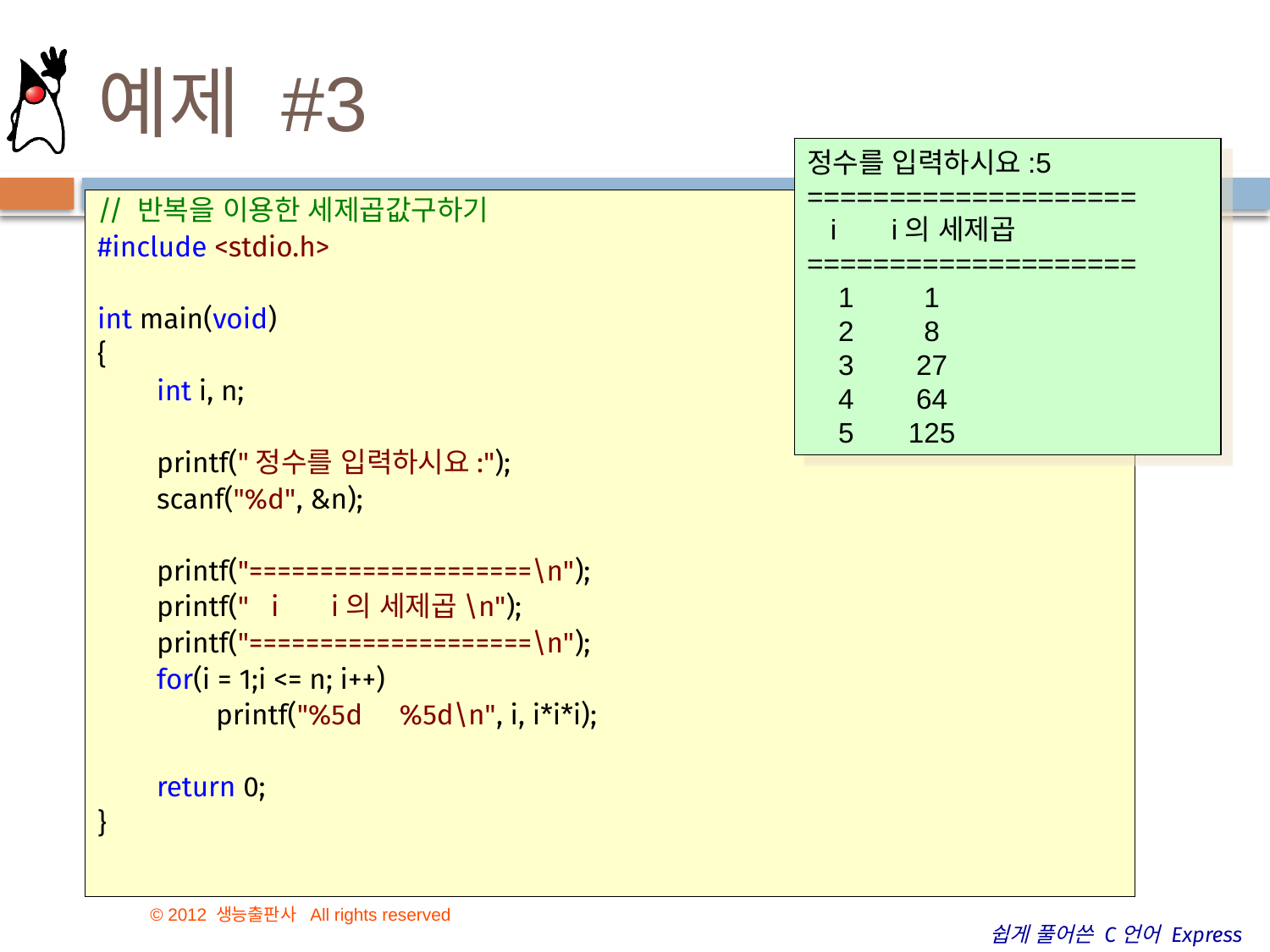

# 예제 #3
정수를 입력하시요:5
====================
   i       i의 세제곱
====================
    1         1
    2         8
    3        27
    4        64
    5       125
// 반복을 이용한 세제곱값구하기
#include <stdio.h>

int main(void)
{
        int i, n;

        printf("정수를 입력하시요:");
        scanf("%d", &n);

        printf("====================\n");
        printf("   i       i의 세제곱\n");
        printf("====================\n");
        for(i = 1;i <= n; i++)
                printf("%5d     %5d\n", i, i*i*i);

        return 0;
}